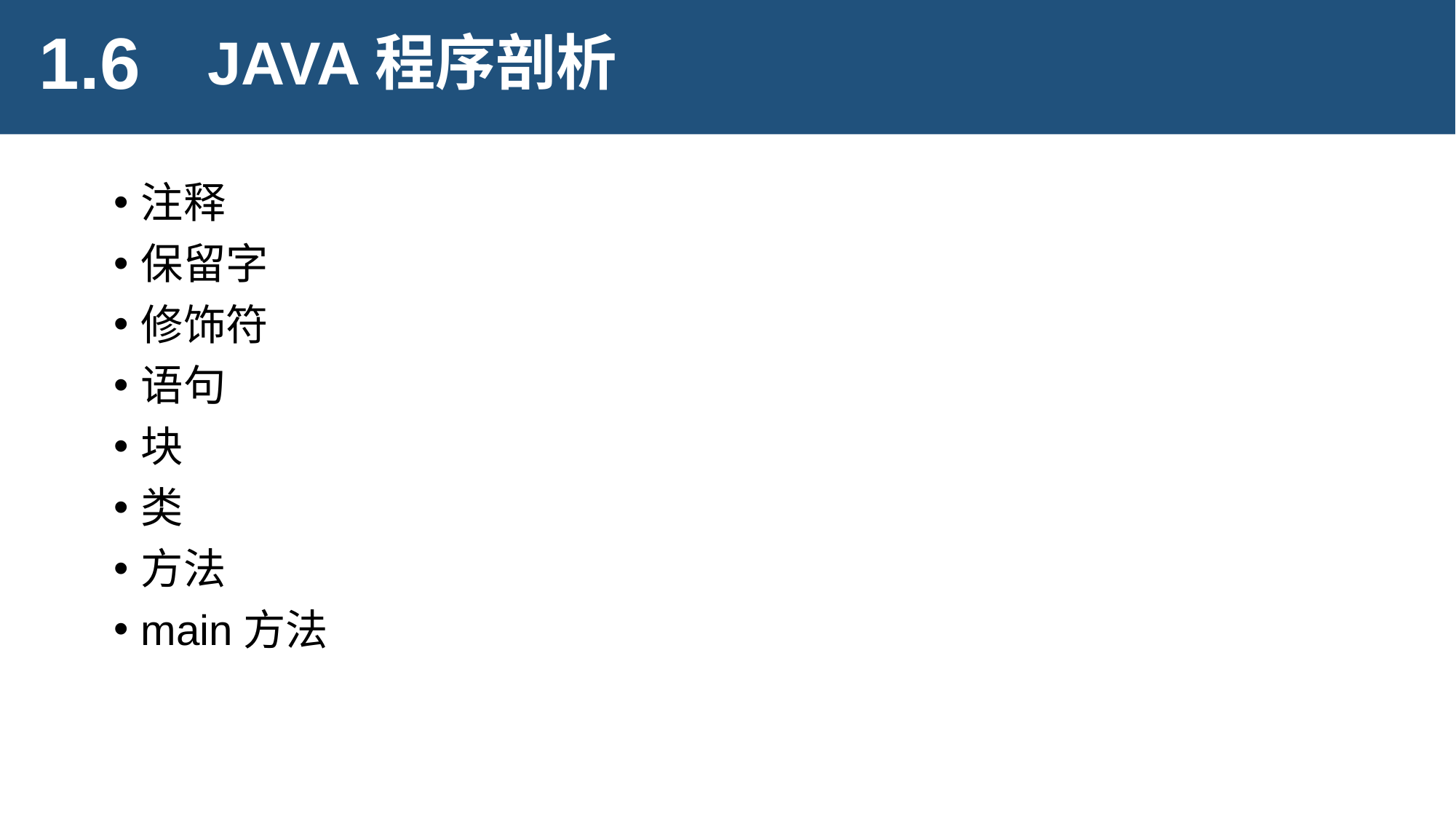

1.6
JAVA程序剖析
注释
保留字
修饰符
语句
块
类
方法
main方法